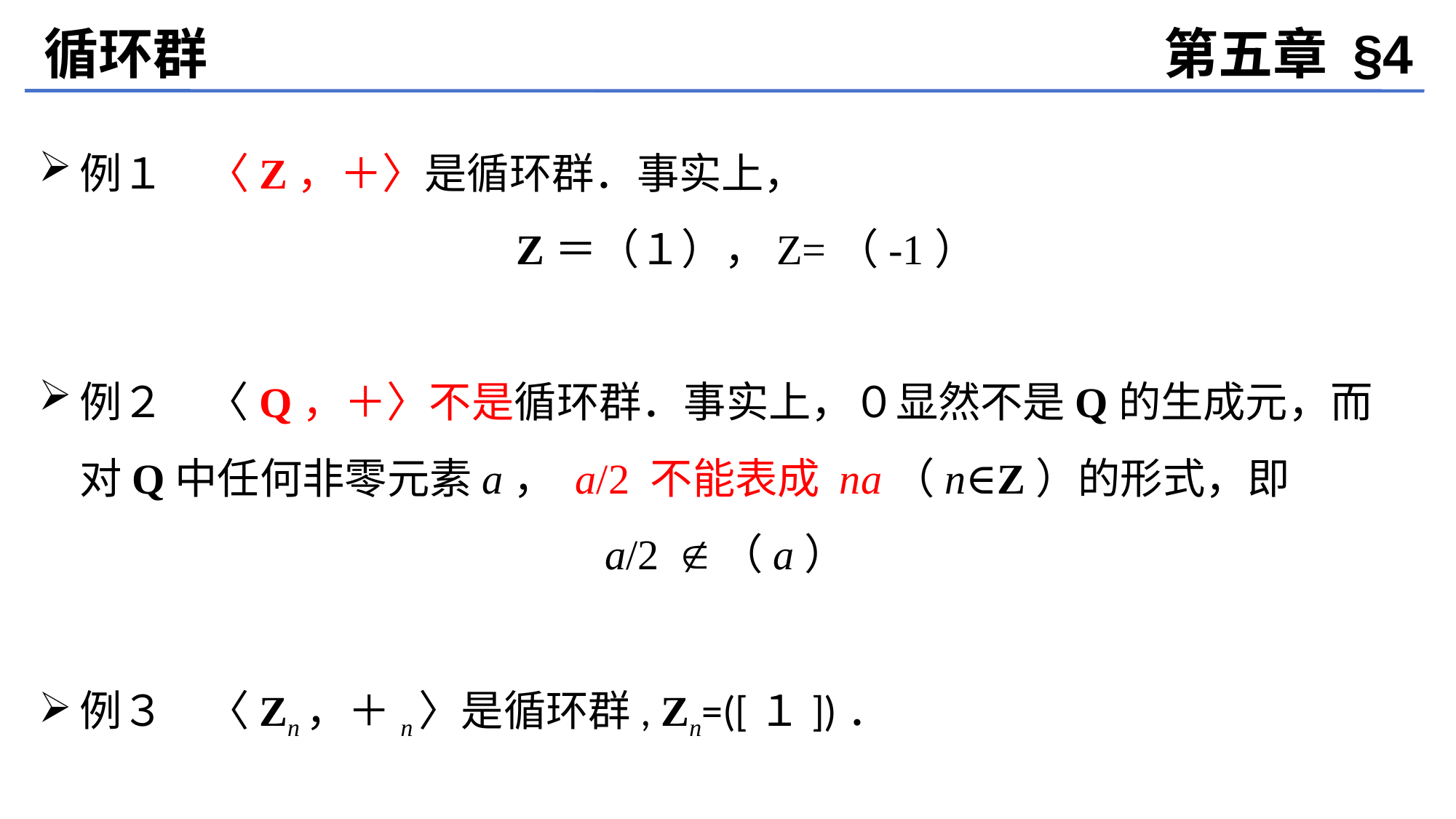

循环群
第五章 §4
例１　〈Z，＋〉是循环群．事实上，
	Z＝（１），Z=（-1）

例２　〈Q，＋〉不是循环群．事实上，０显然不是Q的生成元，而对Q中任何非零元素a， a/2 不能表成 na（n∈Z）的形式，即
a/2  ∉（a）

例３　〈Zn，＋n〉是循环群, Zn=([１])．